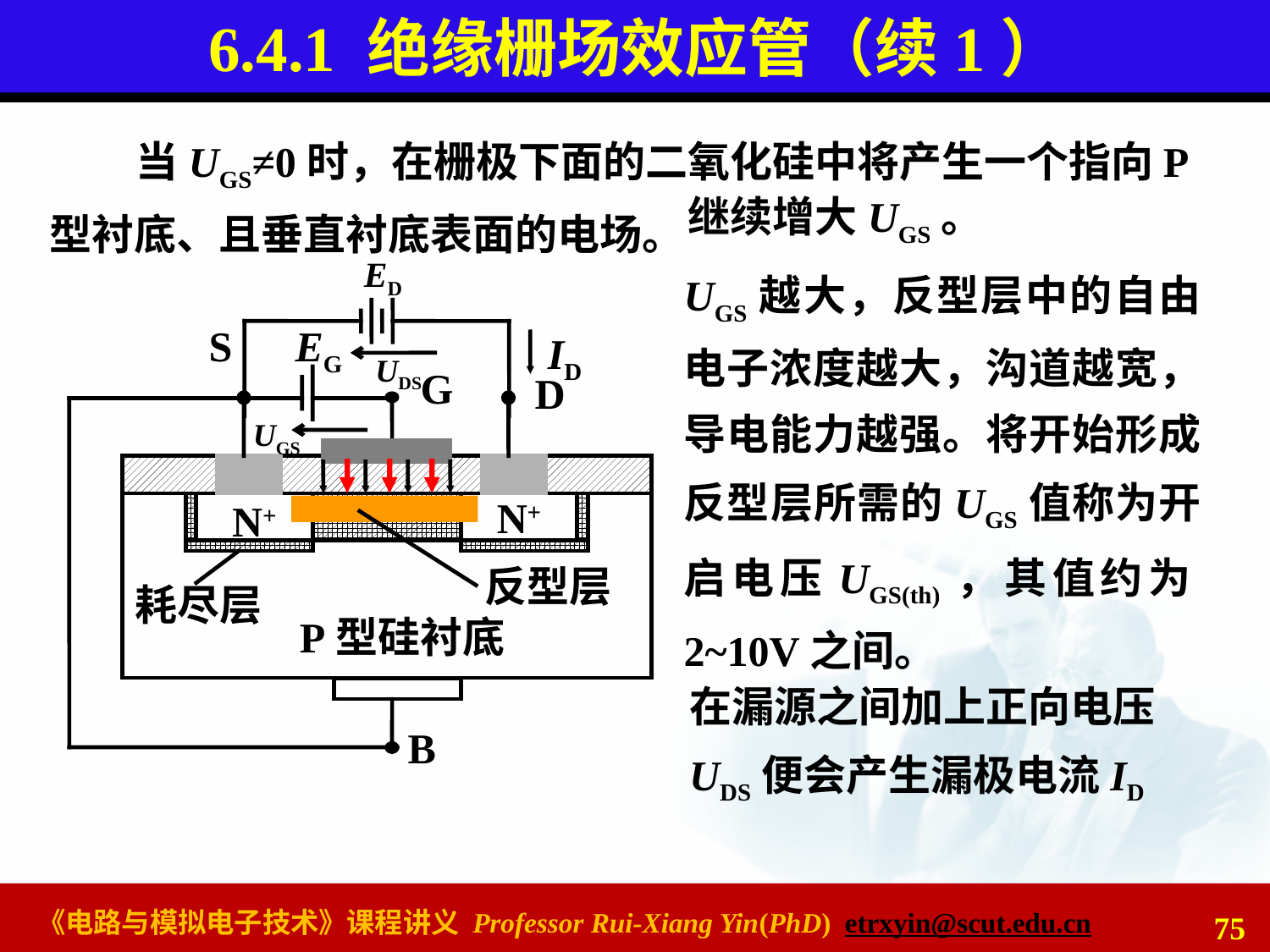

# 6.4.1 绝缘栅场效应管（续1）
        当UGS≠0时，在栅极下面的二氧化硅中将产生一个指向P型衬底、且垂直衬底表面的电场。
继续增大UGS。
UGS越大，反型层中的自由电子浓度越大，沟道越宽，导电能力越强。将开始形成反型层所需的UGS值称为开启电压UGS(th)，其值约为2~10V之间。
ED

UDS

ID

S
EG
G
D

UGS

N+

N+

耗尽层
P型硅衬底

B

反型层
在漏源之间加上正向电压UDS便会产生漏极电流ID
75